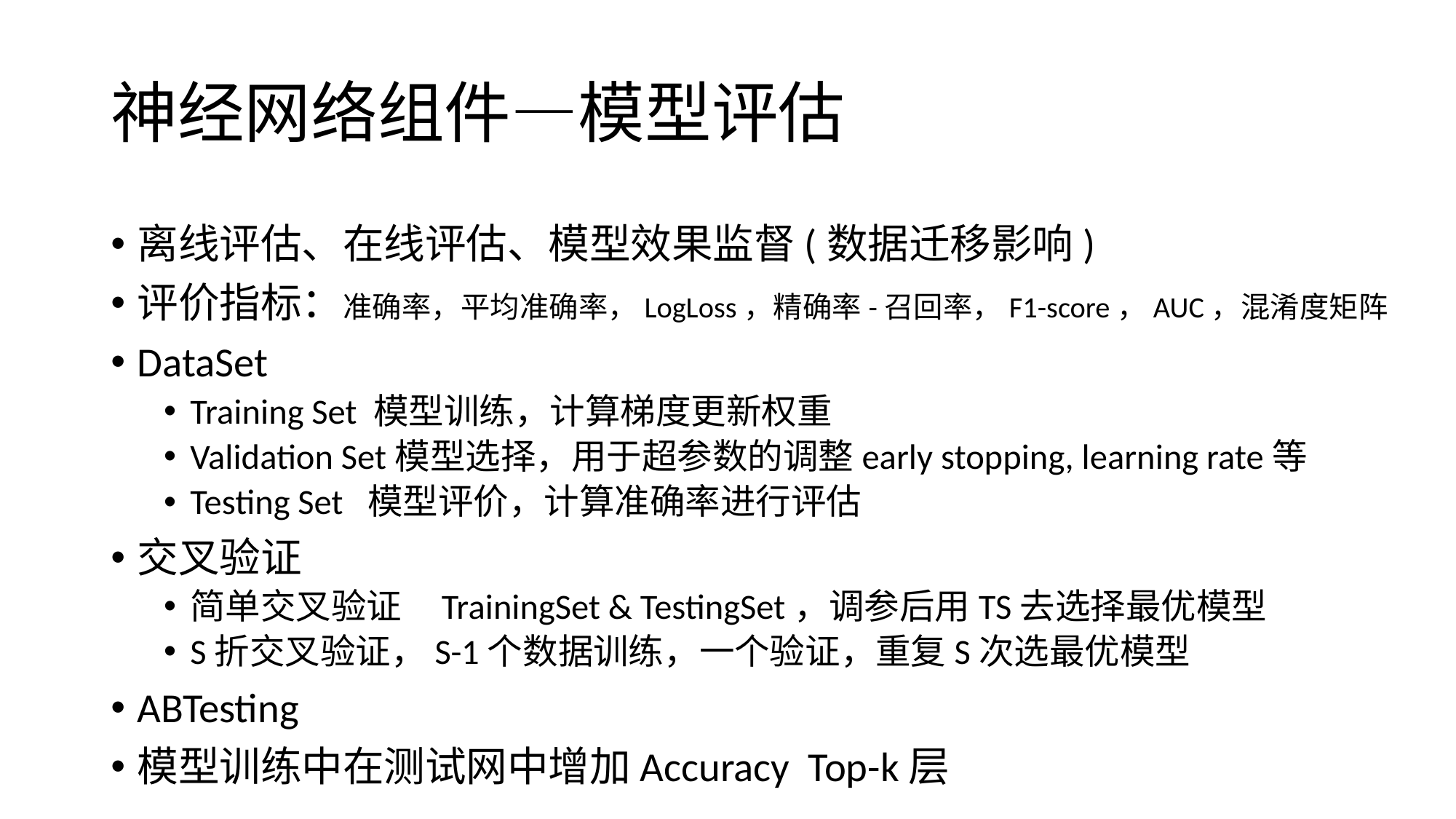

# 神经网络组件—模型评估
离线评估、在线评估、模型效果监督(数据迁移影响)
评价指标：准确率，平均准确率，LogLoss，精确率-召回率，F1-score，AUC，混淆度矩阵
DataSet
Training Set 模型训练，计算梯度更新权重
Validation Set模型选择，用于超参数的调整early stopping, learning rate等
Testing Set  模型评价，计算准确率进行评估
交叉验证
简单交叉验证    TrainingSet & TestingSet，调参后用TS去选择最优模型
S折交叉验证，S-1个数据训练，一个验证，重复S次选最优模型
ABTesting
模型训练中在测试网中增加Accuracy  Top-k层